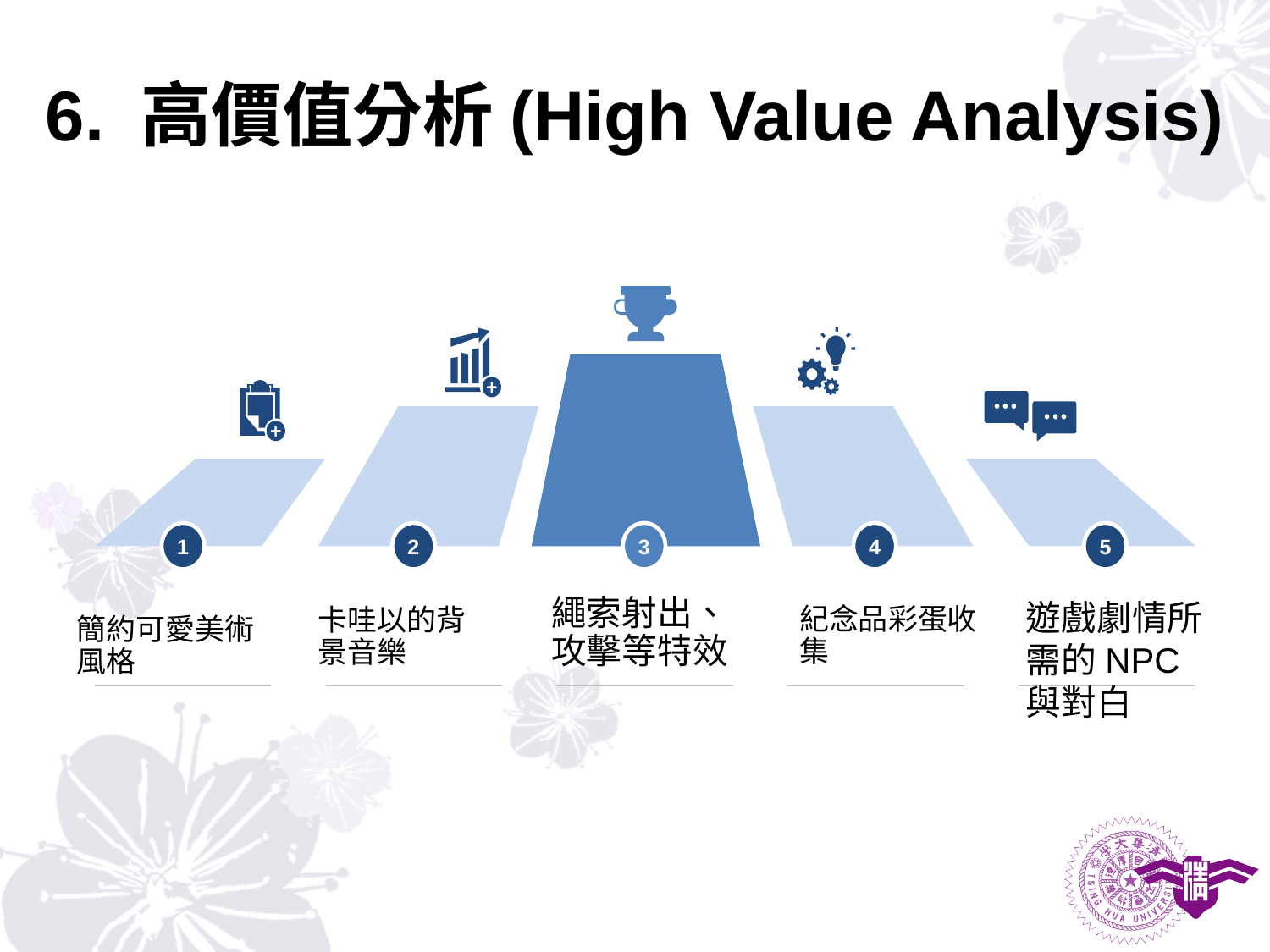

# 6. 高價值分析(High Value Analysis)

1
2
3
4
5

繩索射出、攻擊等特效
卡哇以的背景音樂
簡約可愛美術風格
遊戲劇情所需的NPC與對白
紀念品彩蛋收集